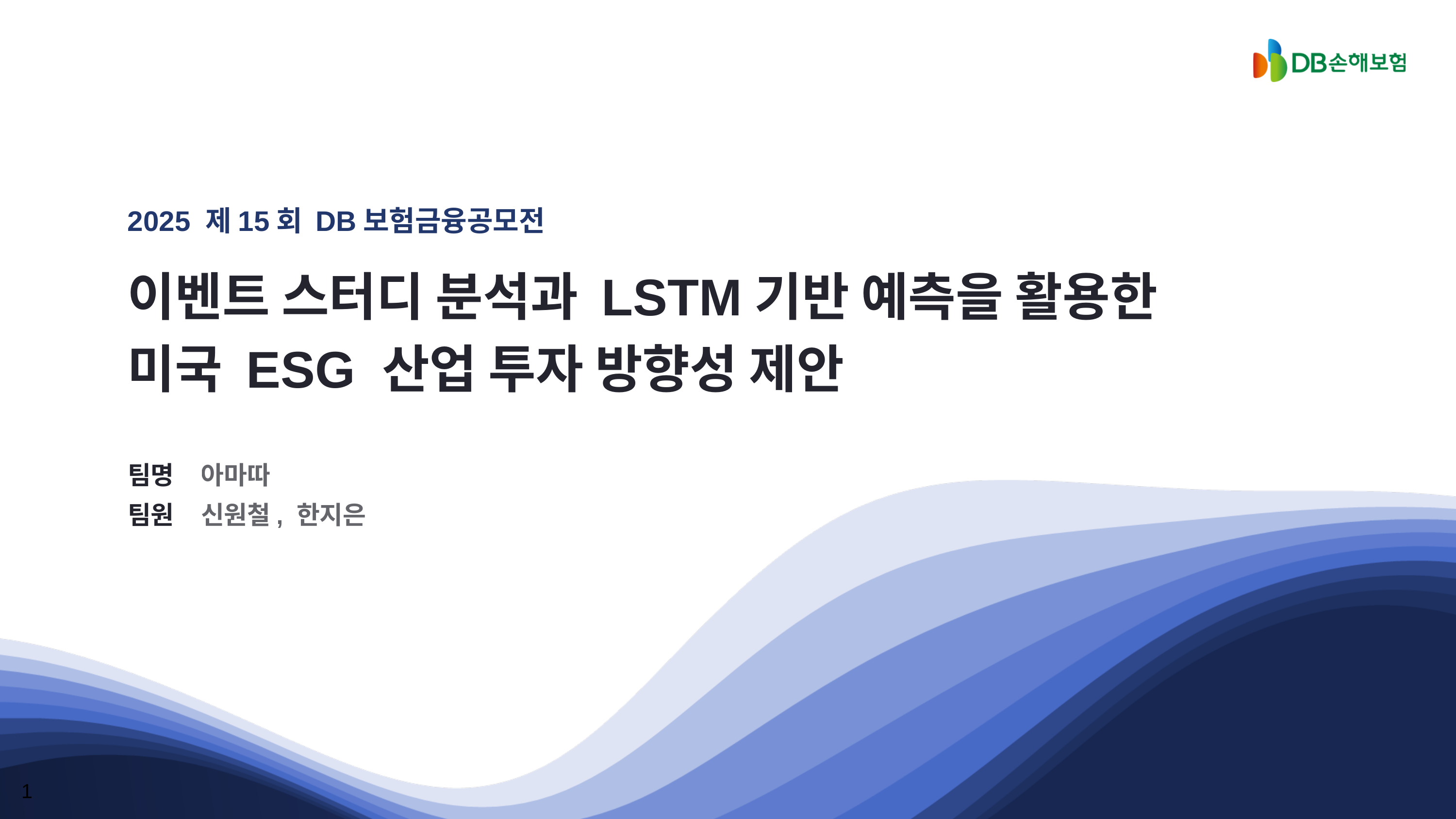

2025 제15회 DB보험금융공모전
이벤트 스터디 분석과 LSTM기반 예측을 활용한
미국 ESG 산업 투자 방향성 제안
팀명
아마따

팀원
신원철, 한지은
1